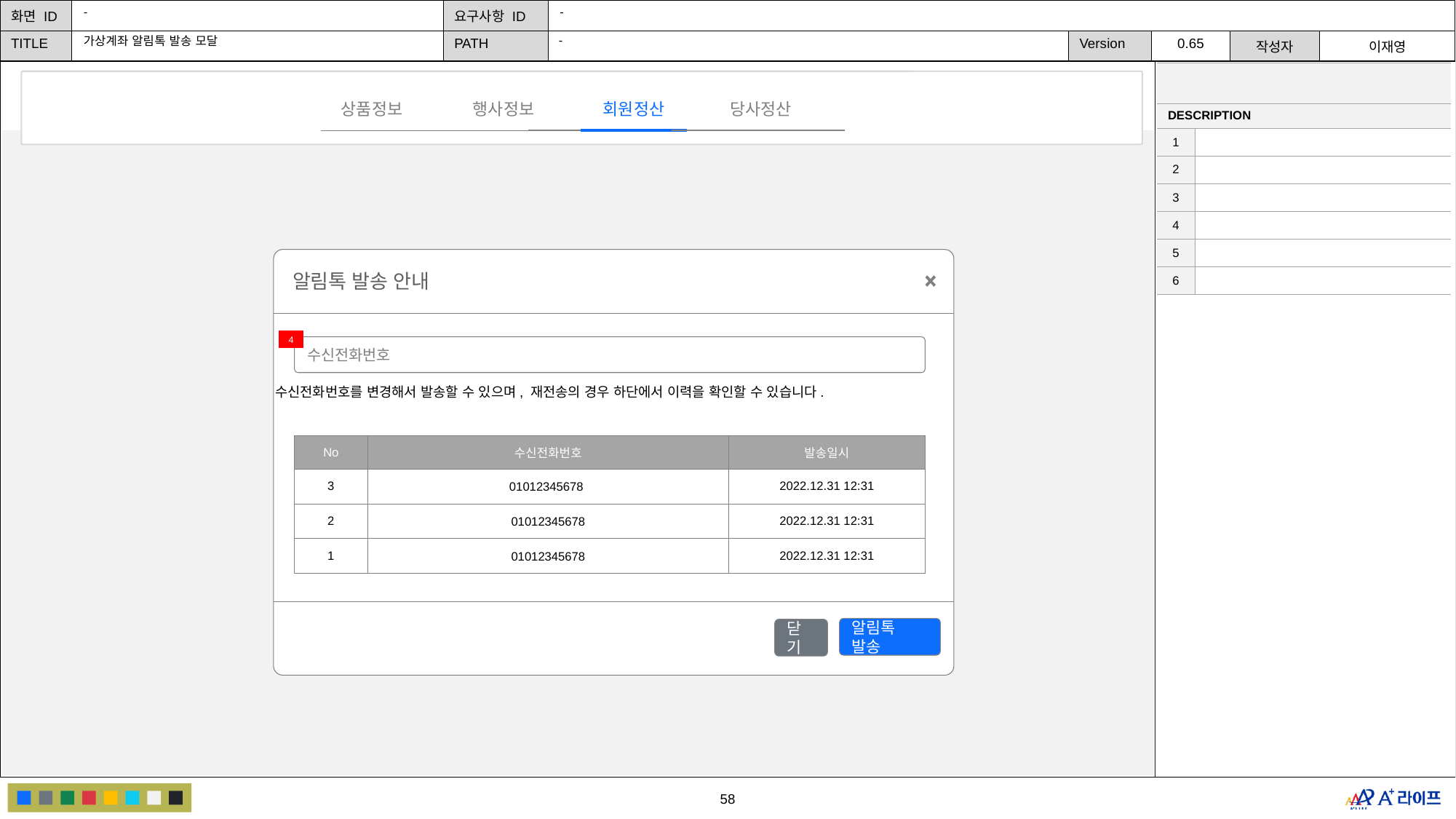

-
-
-
가상계좌 알림톡 발송 모달
|  |  |
| --- | --- |
| DESCRIPTION |  |
| 1 |  |
| 2 |  |
| 3 |  |
| 4 |  |
| 5 |  |
| 6 |  |

행사정보
회원정산
당사정산
상품정보
알림톡 발송 안내

알림톡 발송
닫기
4
수신전화번호
수신전화번호를 변경해서 발송할 수 있으며, 재전송의 경우 하단에서 이력을 확인할 수 있습니다.
| No | 수신전화번호 | 발송일시 |
| --- | --- | --- |
| 3 | 01012345678 | 2022.12.31 12:31 |
| 2 | 01012345678 | 2022.12.31 12:31 |
| 1 | 01012345678 | 2022.12.31 12:31 |